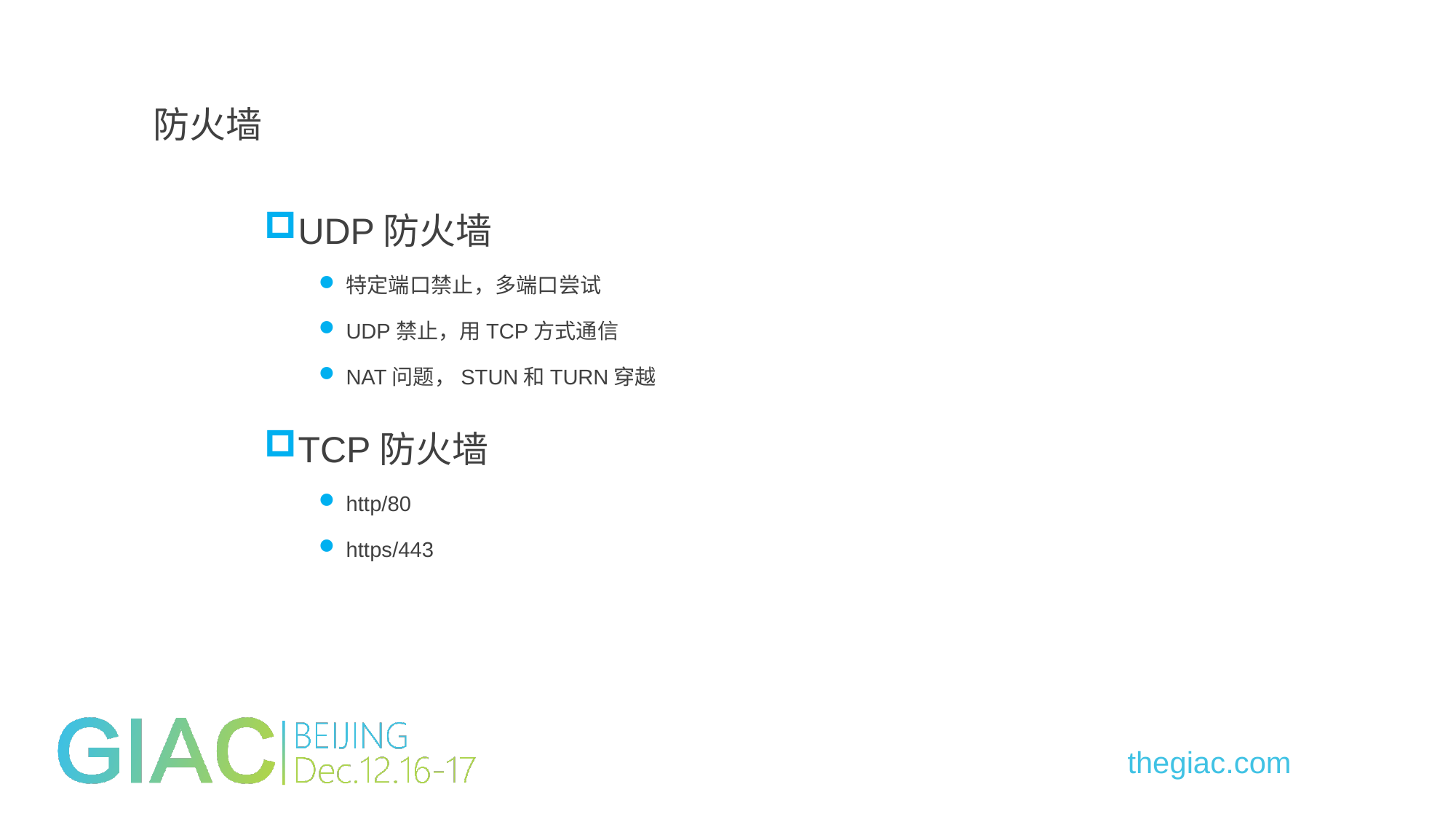

防火墙
UDP防火墙
特定端口禁止，多端口尝试
UDP禁止，用TCP方式通信
NAT问题，STUN和TURN穿越
TCP防火墙
http/80
https/443